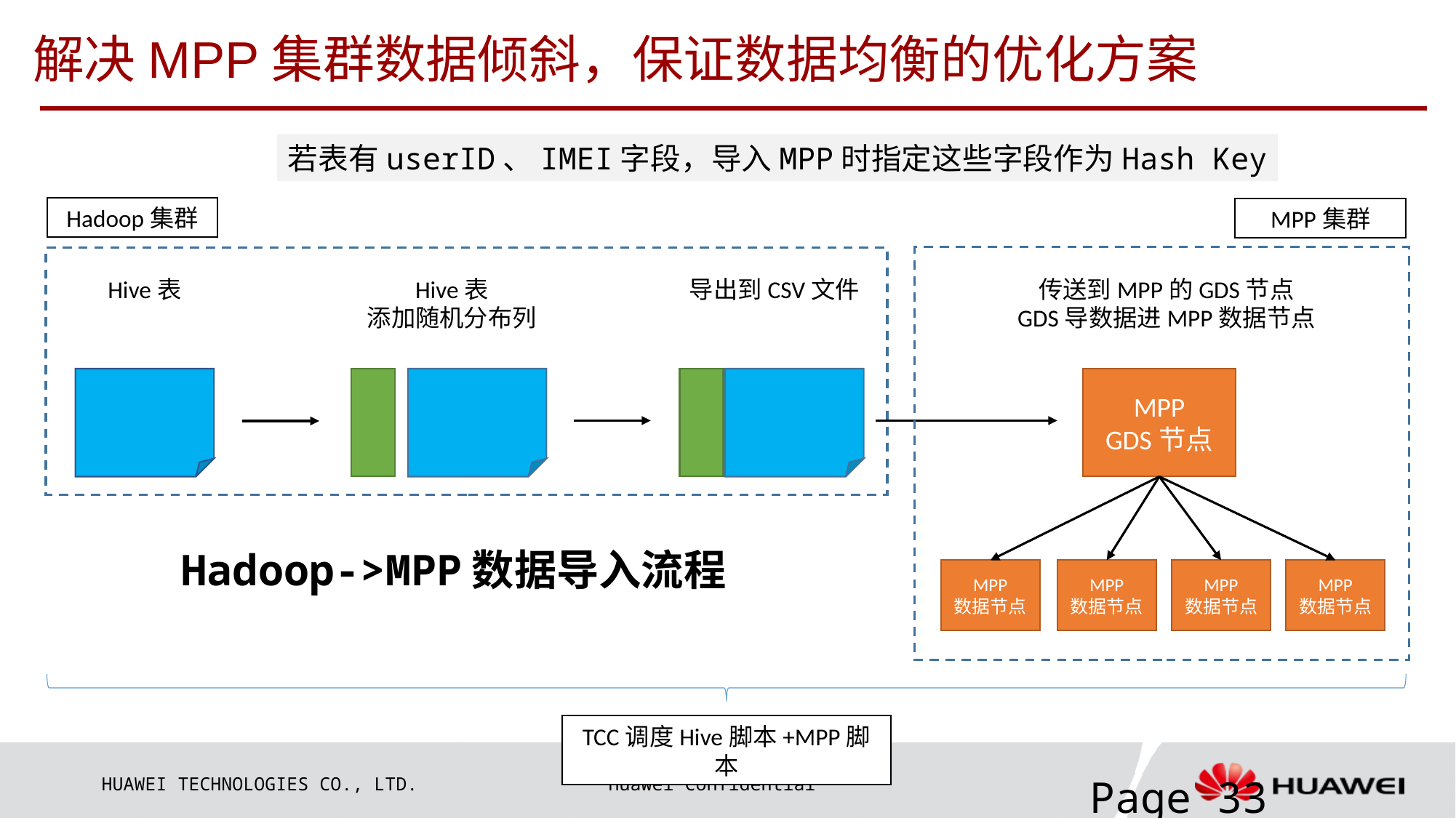

# 解决MPP集群数据倾斜，保证数据均衡的优化方案

若表有userID、IMEI字段，导入MPP时指定这些字段作为Hash Key
Hadoop集群
MPP集群

Hive表
导出到CSV文件
Hive表
添加随机分布列
传送到MPP的GDS节点
GDS导数据进MPP数据节点

MPP
GDS节点
Hadoop->MPP数据导入流程
MPP
数据节点
MPP
数据节点
MPP
数据节点
MPP
数据节点
TCC调度Hive脚本+MPP脚本
Page 33